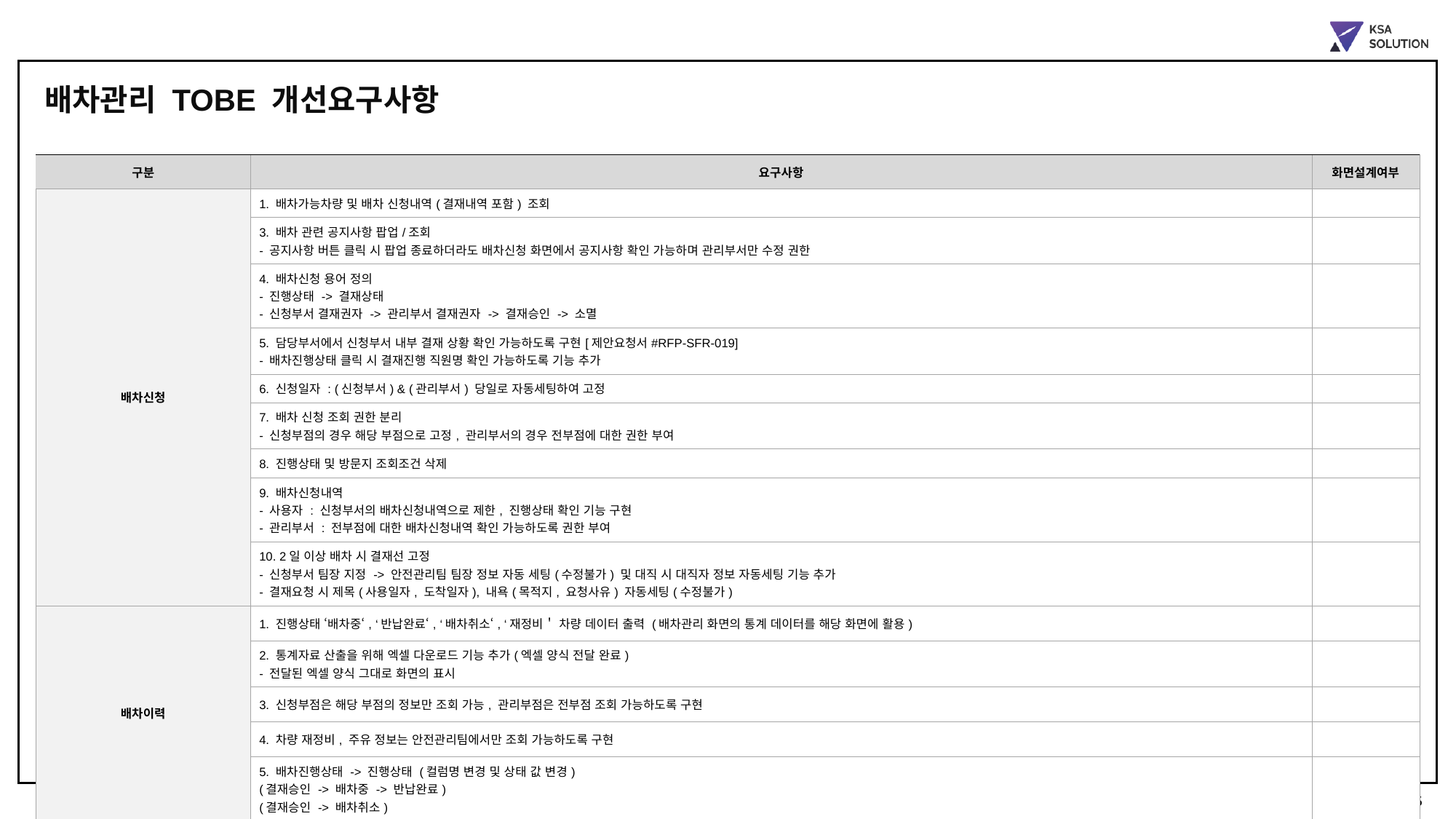

배차관리 TOBE 개선요구사항
| 구분 | 요구사항 | 화면설계여부 |
| --- | --- | --- |
| 배차신청 | 1. 배차가능차량 및 배차 신청내역(결재내역 포함) 조회 |  |
|  | 3. 배차 관련 공지사항 팝업/조회 - 공지사항 버튼 클릭 시 팝업 종료하더라도 배차신청 화면에서 공지사항 확인 가능하며 관리부서만 수정 권한 |  |
|  | 4. 배차신청 용어 정의 - 진행상태 -> 결재상태 - 신청부서 결재권자 -> 관리부서 결재권자 -> 결재승인 -> 소멸 |  |
|  | 5. 담당부서에서 신청부서 내부 결재 상황 확인 가능하도록 구현[제안요청서#RFP-SFR-019] - 배차진행상태 클릭 시 결재진행 직원명 확인 가능하도록 기능 추가 |  |
|  | 6. 신청일자 : (신청부서) & (관리부서) 당일로 자동세팅하여 고정 |  |
|  | 7. 배차 신청 조회 권한 분리 - 신청부점의 경우 해당 부점으로 고정, 관리부서의 경우 전부점에 대한 권한 부여 |  |
|  | 8. 진행상태 및 방문지 조회조건 삭제 |  |
|  | 9. 배차신청내역 - 사용자 : 신청부서의 배차신청내역으로 제한, 진행상태 확인 기능 구현 - 관리부서 : 전부점에 대한 배차신청내역 확인 가능하도록 권한 부여 |  |
|  | 10. 2일 이상 배차 시 결재선 고정 - 신청부서 팀장 지정 -> 안전관리팀 팀장 정보 자동 세팅(수정불가) 및 대직 시 대직자 정보 자동세팅 기능 추가 - 결재요청 시 제목(사용일자, 도착일자), 내욕(목적지, 요청사유) 자동세팅(수정불가) |  |
| 배차이력 | 1. 진행상태 ‘배차중‘, ‘반납완료‘, ‘배차취소‘, ‘재정비＇ 차량 데이터 출력 (배차관리 화면의 통계 데이터를 해당 화면에 활용) |  |
|  | 2. 통계자료 산출을 위해 엑셀 다운로드 기능 추가(엑셀 양식 전달 완료) - 전달된 엑셀 양식 그대로 화면의 표시 |  |
|  | 3. 신청부점은 해당 부점의 정보만 조회 가능, 관리부점은 전부점 조회 가능하도록 구현 |  |
|  | 4. 차량 재정비, 주유 정보는 안전관리팀에서만 조회 가능하도록 구현 |  |
|  | 5. 배차진행상태 -> 진행상태 (컬럼명 변경 및 상태 값 변경) (결재승인 -> 배차중 -> 반납완료) (결재승인 -> 배차취소) |  |